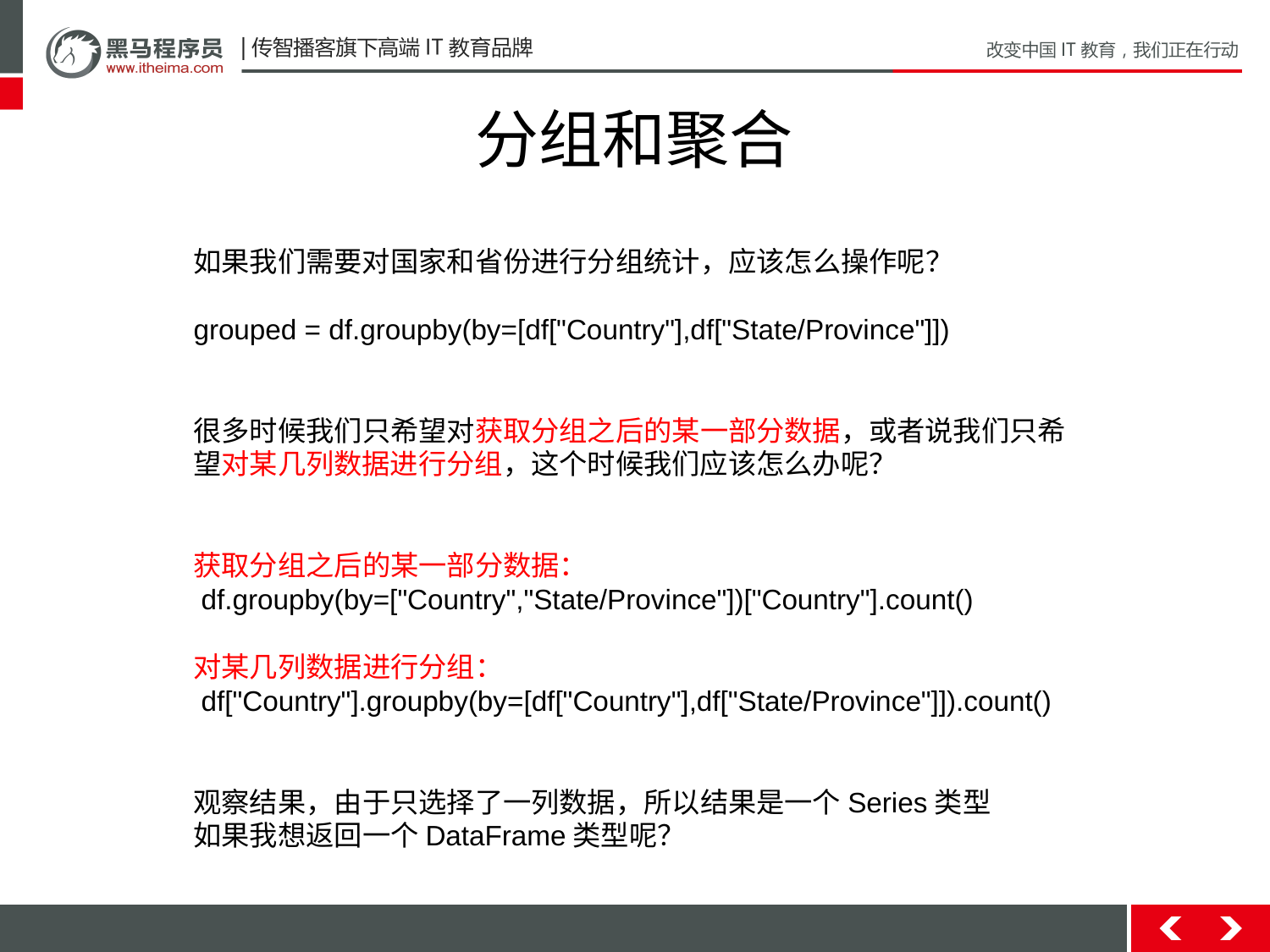

# 分组和聚合
如果我们需要对国家和省份进行分组统计，应该怎么操作呢？

grouped = df.groupby(by=[df["Country"],df["State/Province"]])

很多时候我们只希望对获取分组之后的某一部分数据，或者说我们只希望对某几列数据进行分组，这个时候我们应该怎么办呢？

获取分组之后的某一部分数据：
 df.groupby(by=["Country","State/Province"])["Country"].count()

对某几列数据进行分组：
 df["Country"].groupby(by=[df["Country"],df["State/Province"]]).count()

观察结果，由于只选择了一列数据，所以结果是一个Series类型
如果我想返回一个DataFrame类型呢？